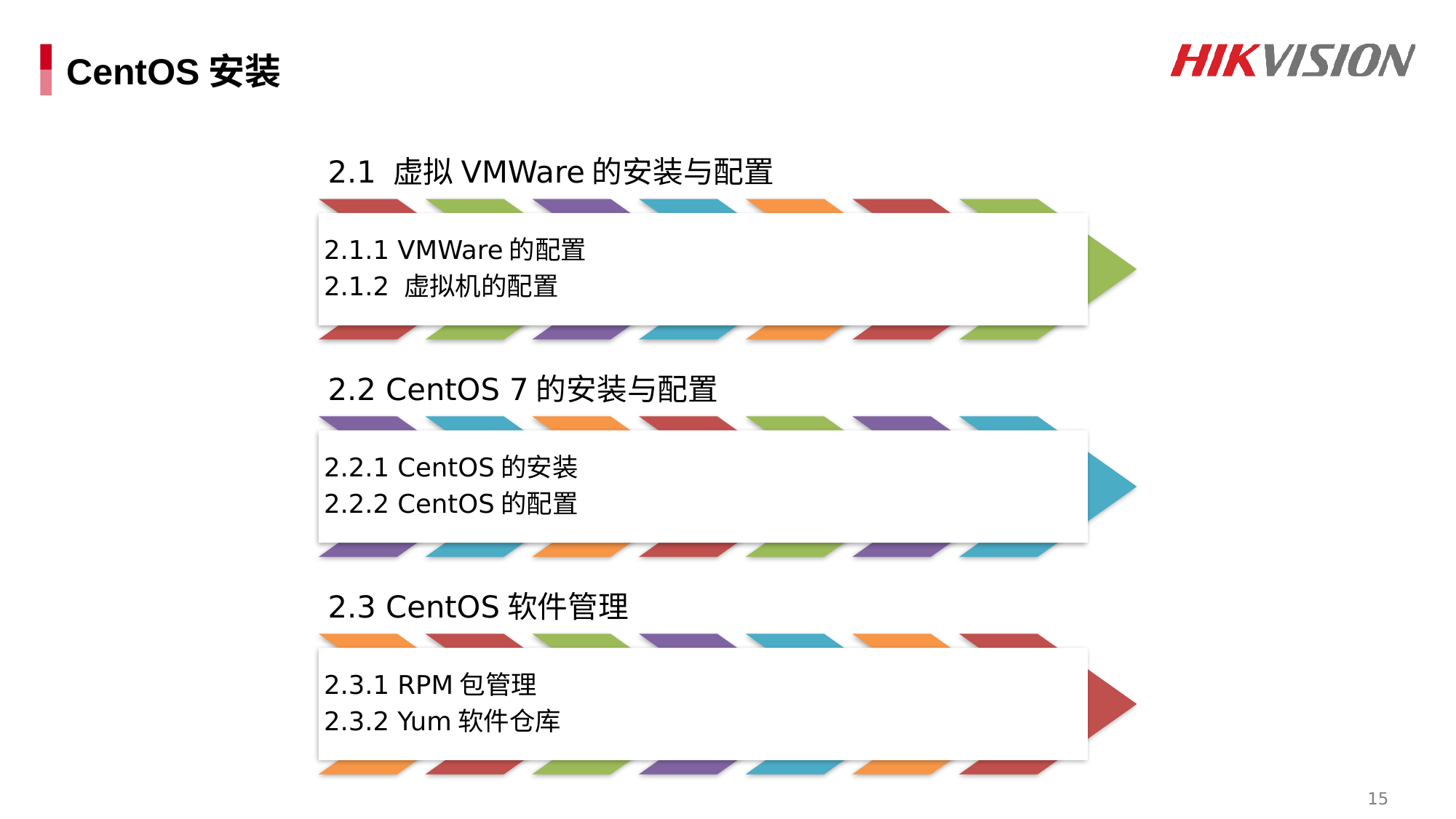

# CentOS安装
2.1 虚拟VMWare的安装与配置
2.1.1 VMWare的配置
2.1.2 虚拟机的配置
2.2 CentOS 7的安装与配置
2.2.1 CentOS的安装
2.2.2 CentOS的配置
2.3 CentOS软件管理
2.3.1 RPM包管理
2.3.2 Yum软件仓库